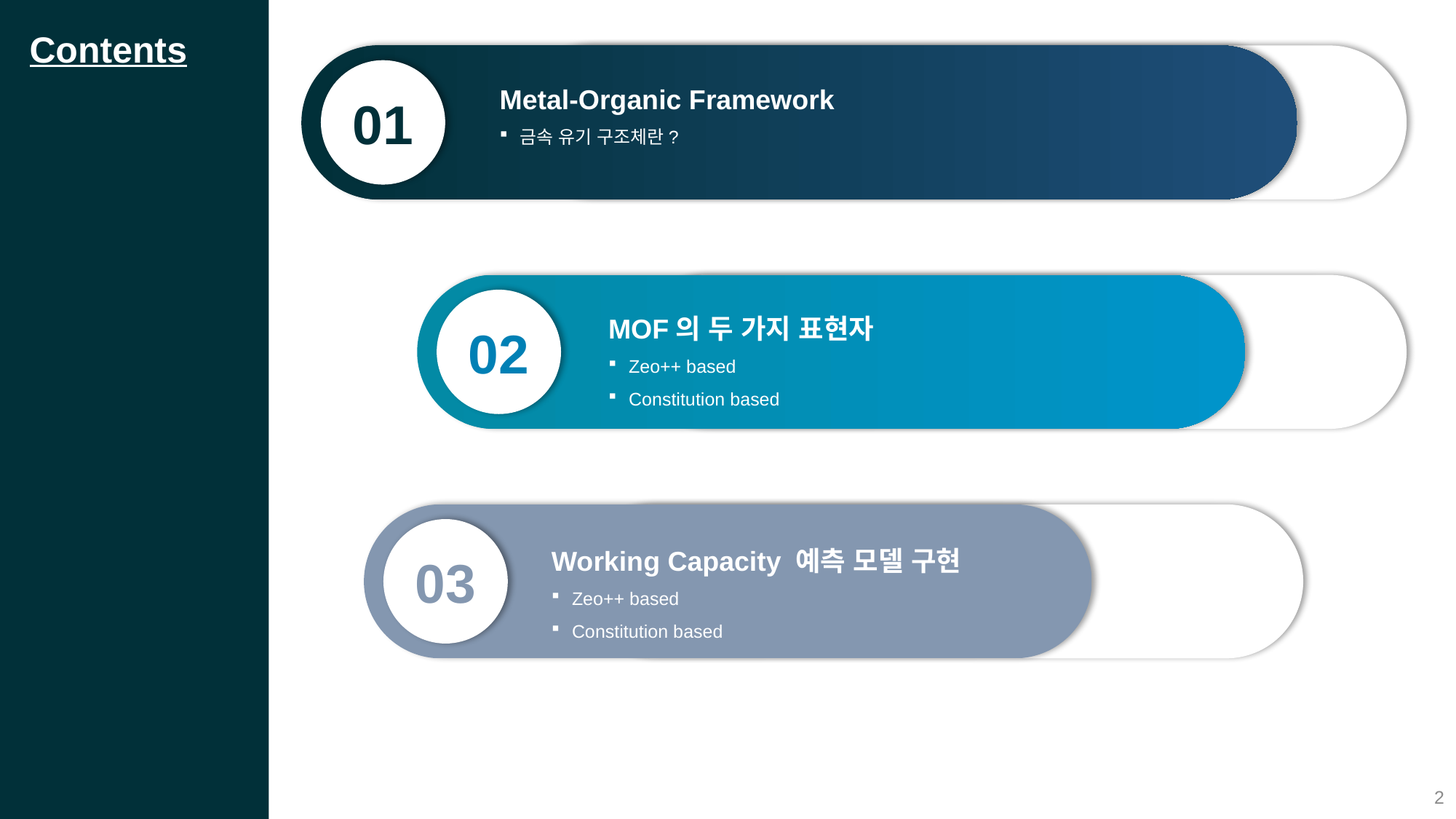

Contents

01
Metal-Organic Framework
금속 유기 구조체란?

02
MOF의 두 가지 표현자
Zeo++ based
Constitution based

03
Working Capacity 예측 모델 구현
Zeo++ based
Constitution based
2